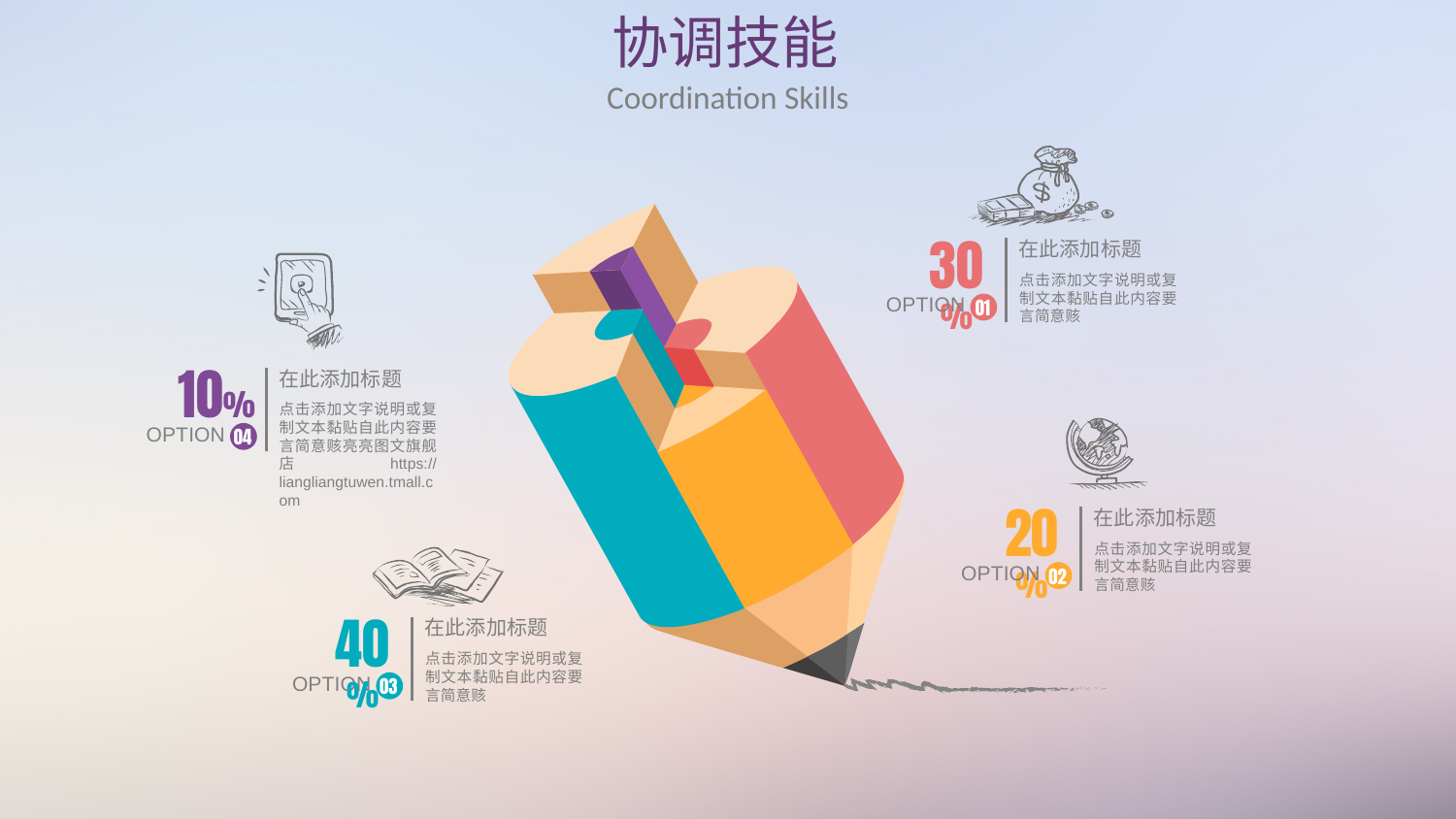

协调技能
Coordination Skills

30%
OPTION
01

在此添加标题
点击添加文字说明或复制文本黏贴自此内容要言简意赅

10%
OPTION

04
在此添加标题
点击添加文字说明或复制文本黏贴自此内容要言简意赅亮亮图文旗舰店https://liangliangtuwen.tmall.com

20%
OPTION
02

在此添加标题
点击添加文字说明或复制文本黏贴自此内容要言简意赅

40%
OPTION
03

在此添加标题
点击添加文字说明或复制文本黏贴自此内容要言简意赅